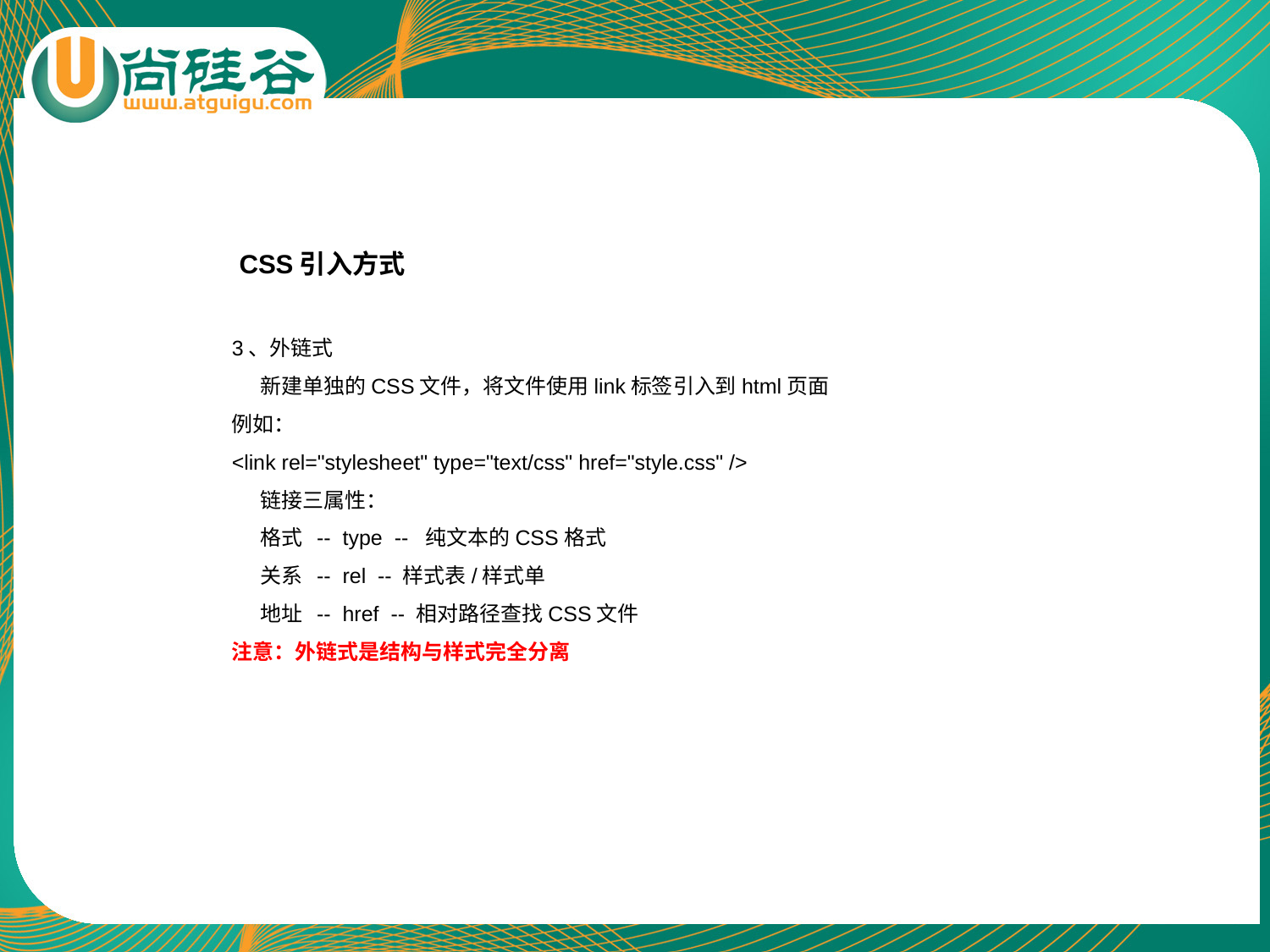

CSS引入方式
3、外链式
     新建单独的CSS文件，将文件使用link标签引入到html页面
例如：
<link rel="stylesheet" type="text/css" href="style.css" />
     链接三属性：
     格式  --  type  --  纯文本的CSS格式
     关系  --  rel  -- 样式表/样式单
     地址  --  href  -- 相对路径查找CSS文件
注意：外链式是结构与样式完全分离